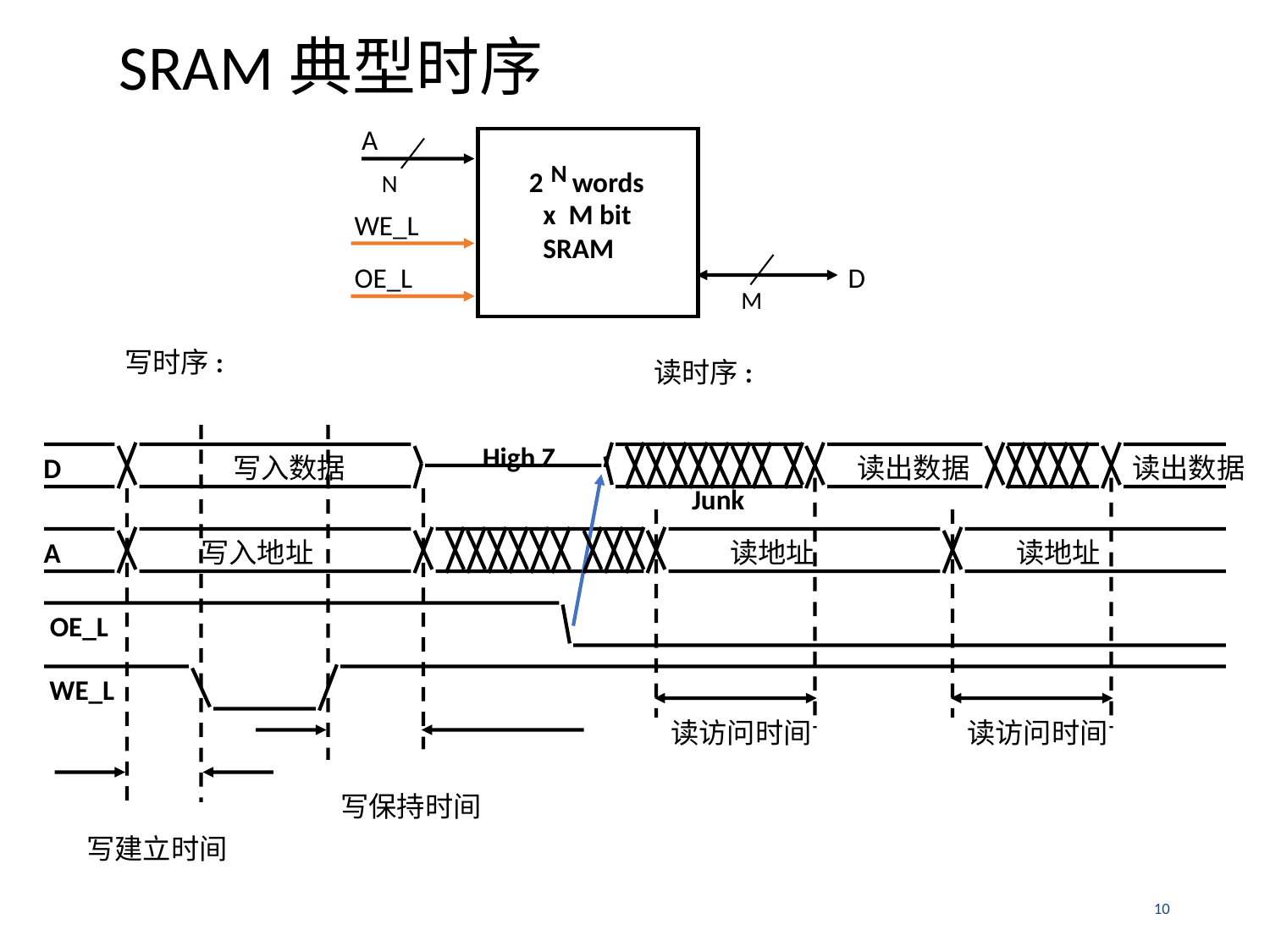

# SRAM典型时序
A

N

2
words
N
x  M bit
SRAM
WE_L

OE_L
D

M

写时序:
读时序:

High Z

D

写入数据

读出数据

读出数据

Junk

A

写入地址

读地址

读地址

OE_L

WE_L

读访问时间
读访问时间

写保持时间
写建立时间
10